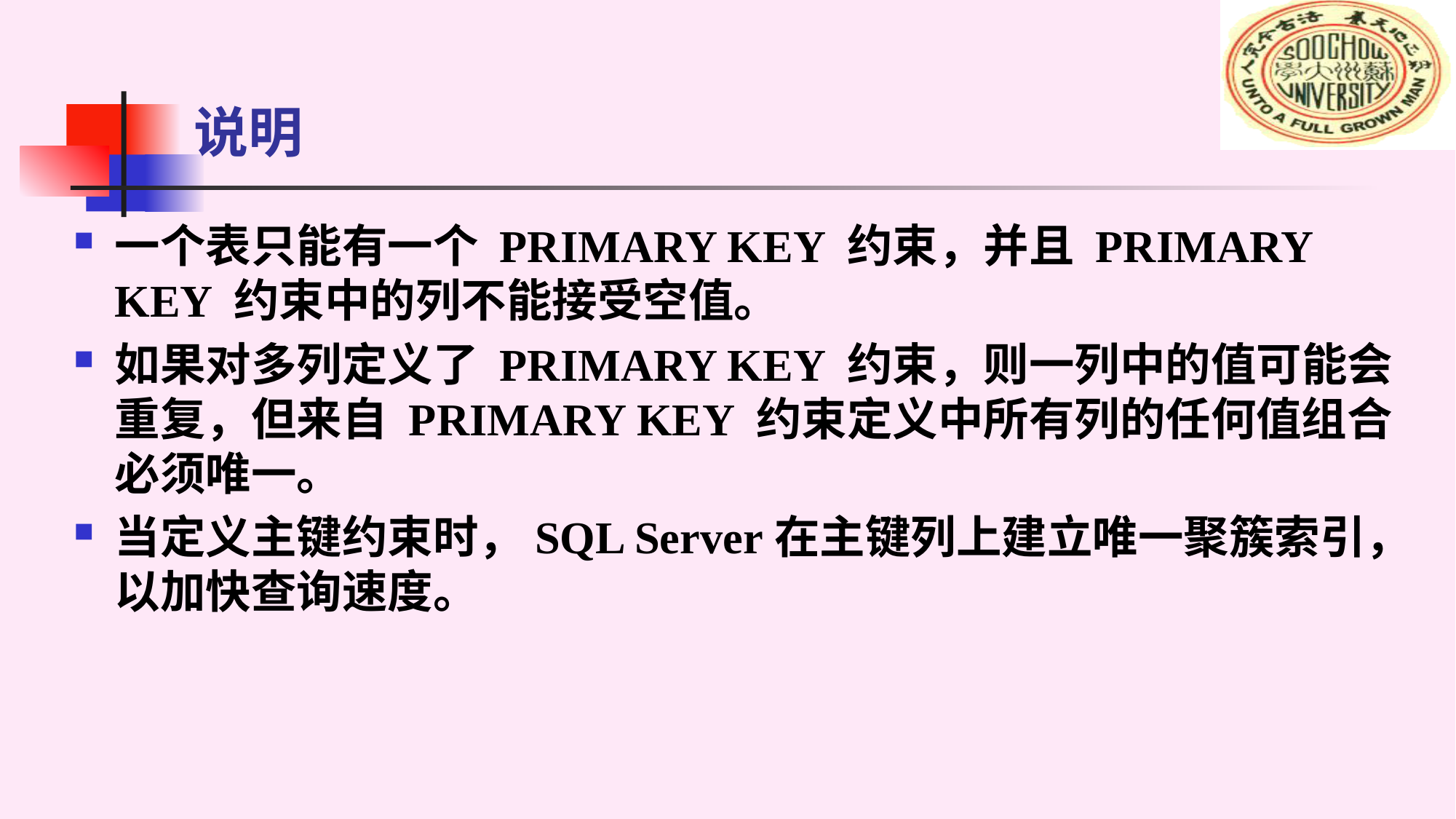

# 说明
一个表只能有一个 PRIMARY KEY 约束，并且 PRIMARY KEY 约束中的列不能接受空值。
如果对多列定义了 PRIMARY KEY 约束，则一列中的值可能会重复，但来自 PRIMARY KEY 约束定义中所有列的任何值组合必须唯一。
当定义主键约束时，SQL Server在主键列上建立唯一聚簇索引，以加快查询速度。